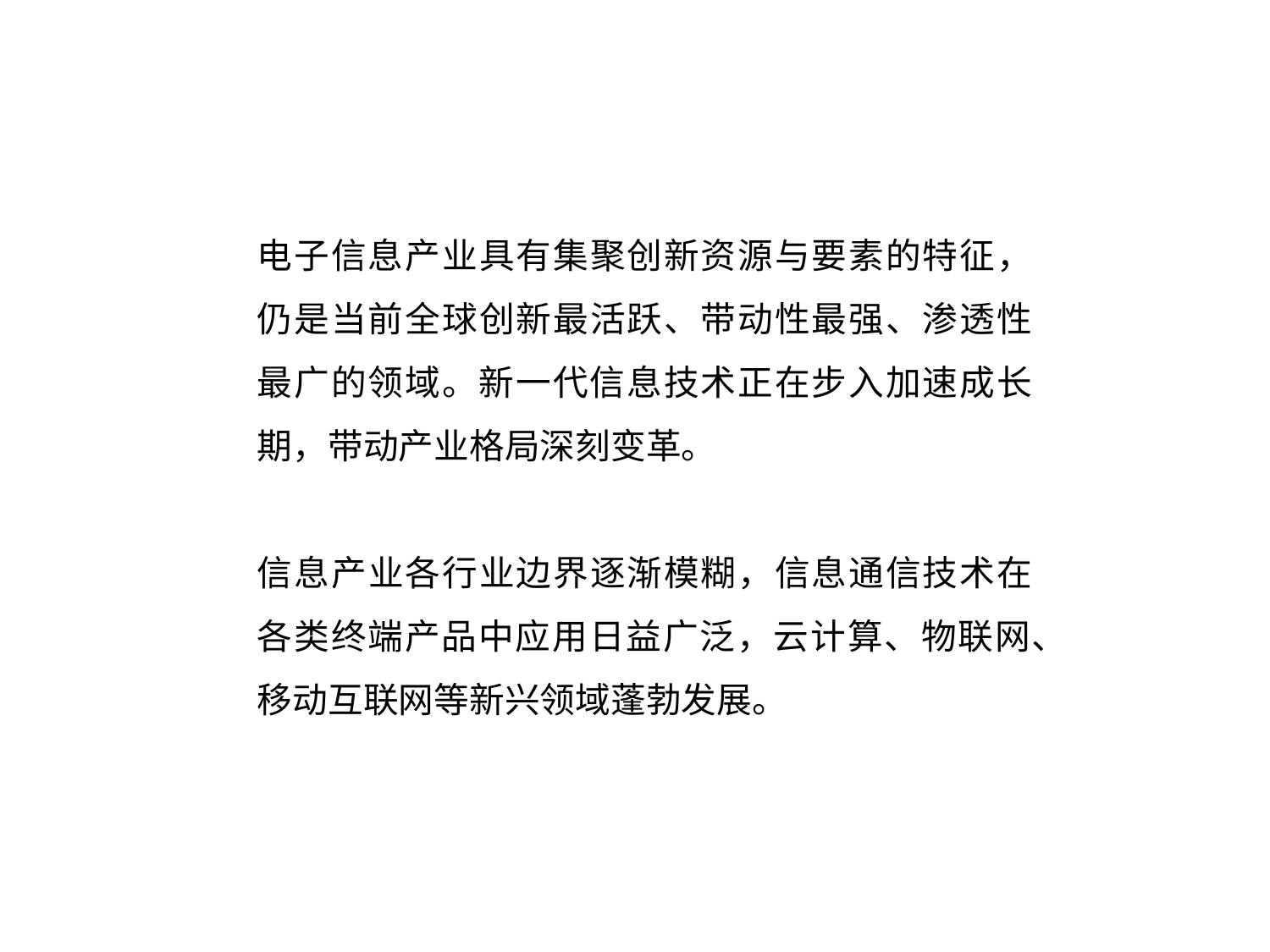

电子信息产业具有集聚创新资源与要素的特征，仍是当前全球创新最活跃、带动性最强、渗透性最广的领域。新一代信息技术正在步入加速成长期，带动产业格局深刻变革。

信息产业各行业边界逐渐模糊，信息通信技术在各类终端产品中应用日益广泛，云计算、物联网、移动互联网等新兴领域蓬勃发展。

33